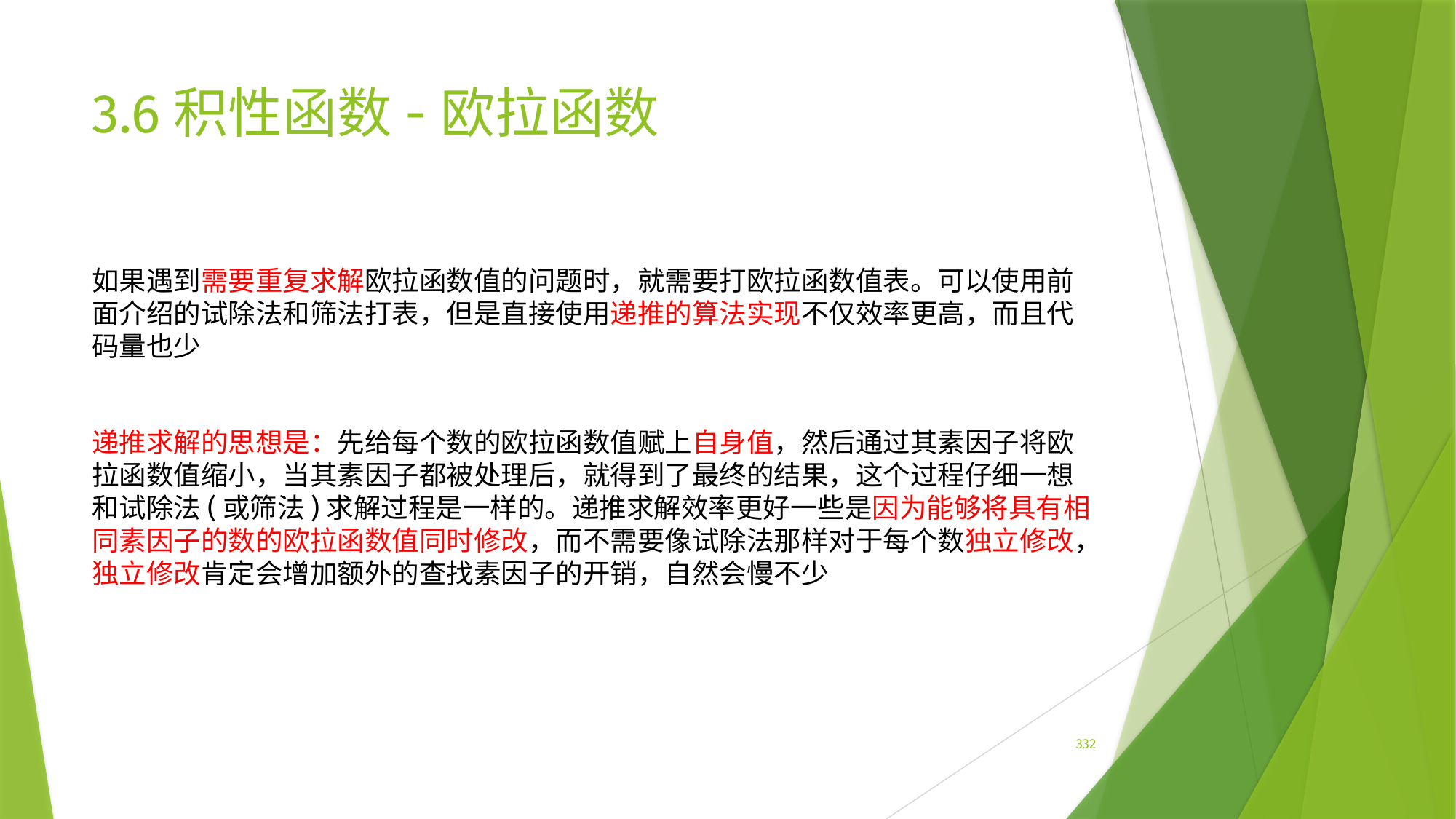

# 3.6积性函数-欧拉函数
如果遇到需要重复求解欧拉函数值的问题时，就需要打欧拉函数值表。可以使用前面介绍的试除法和筛法打表，但是直接使用递推的算法实现不仅效率更高，而且代码量也少

递推求解的思想是：先给每个数的欧拉函数值赋上自身值，然后通过其素因子将欧拉函数值缩小，当其素因子都被处理后，就得到了最终的结果，这个过程仔细一想和试除法(或筛法)求解过程是一样的。递推求解效率更好一些是因为能够将具有相同素因子的数的欧拉函数值同时修改，而不需要像试除法那样对于每个数独立修改，独立修改肯定会增加额外的查找素因子的开销，自然会慢不少
332